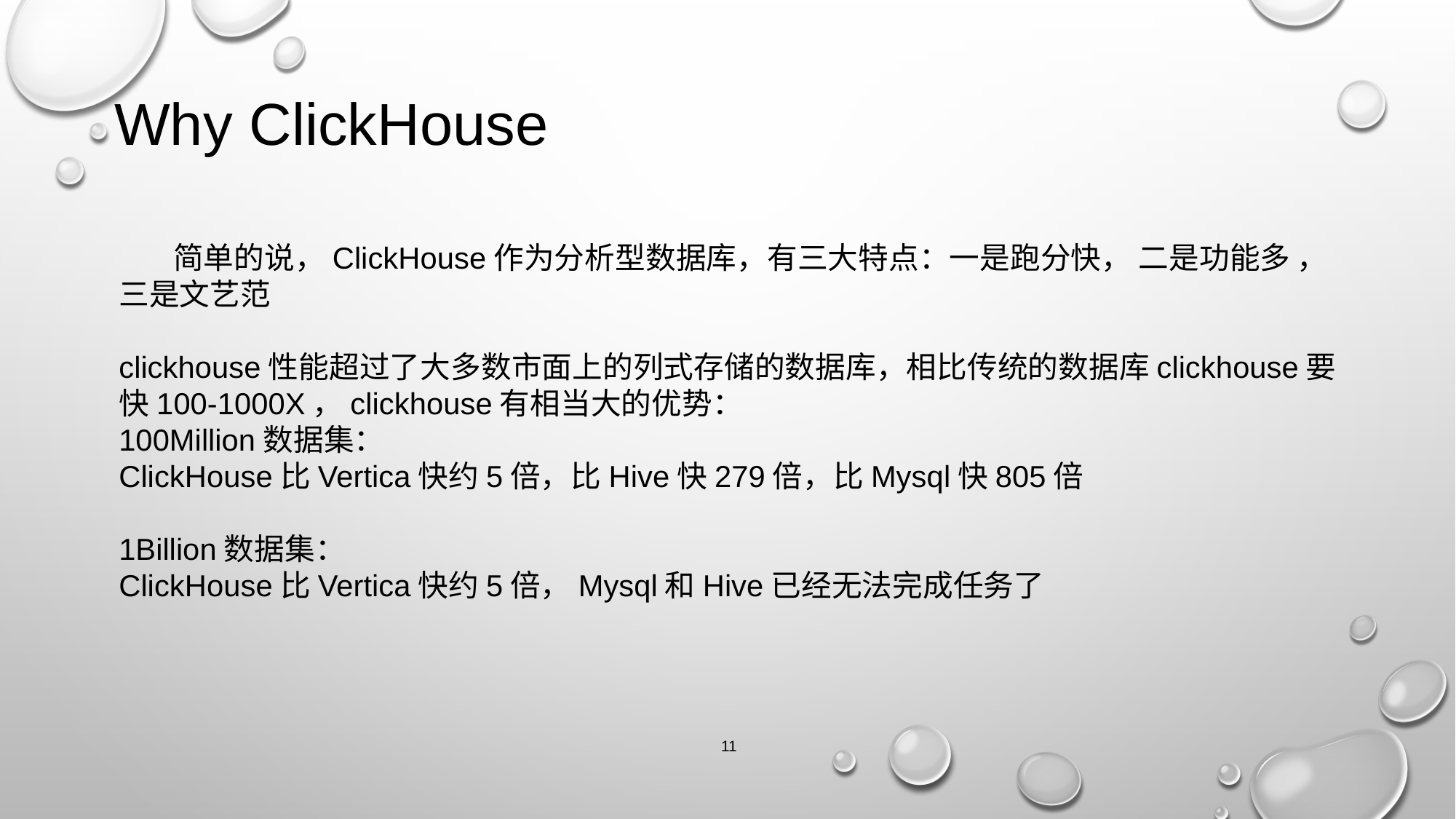

# Why ClickHouse
       简单的说，ClickHouse作为分析型数据库，有三大特点：一是跑分快， 二是功能多 ，三是文艺范

clickhouse性能超过了大多数市面上的列式存储的数据库，相比传统的数据库clickhouse要快100-1000X，clickhouse有相当大的优势：
100Million数据集：
ClickHouse比Vertica快约5倍，比Hive快279倍，比Mysql快805倍

1Billion数据集：
ClickHouse比Vertica快约5倍，Mysql和Hive已经无法完成任务了
11